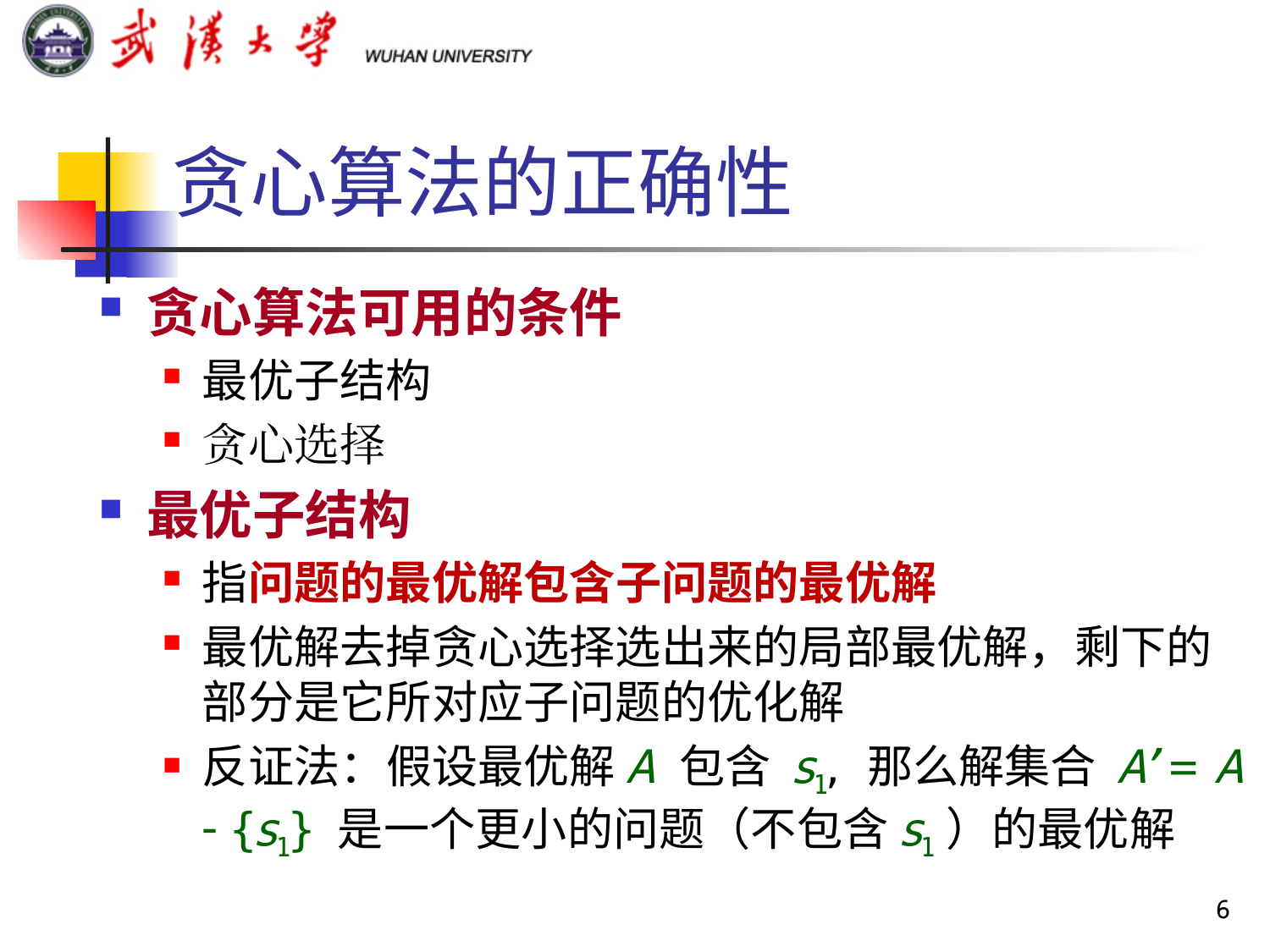

# 贪心算法的正确性
贪心算法可用的条件
最优子结构
贪心选择
最优子结构
指问题的最优解包含子问题的最优解
最优解去掉贪心选择选出来的局部最优解，剩下的部分是它所对应子问题的优化解
反证法：假设最优解A 包含 s1, 那么解集合 A’ = A - {s1} 是一个更小的问题（不包含s1）的最优解
6